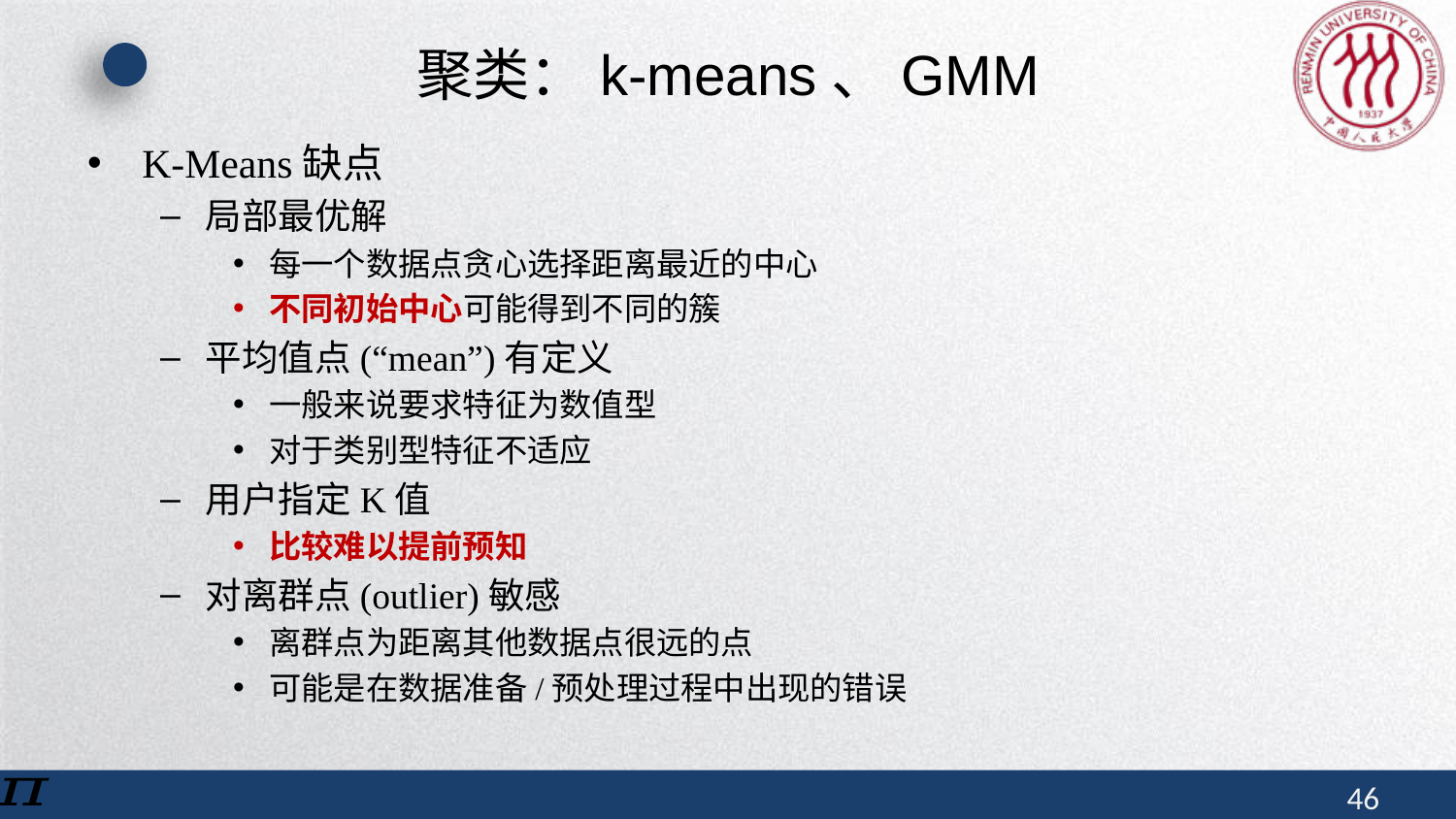

# 聚类：k-means、GMM
K-Means缺点
局部最优解
每一个数据点贪心选择距离最近的中心
不同初始中心可能得到不同的簇
平均值点(“mean”)有定义
一般来说要求特征为数值型
对于类别型特征不适应
用户指定K值
比较难以提前预知
对离群点(outlier)敏感
离群点为距离其他数据点很远的点
可能是在数据准备/预处理过程中出现的错误